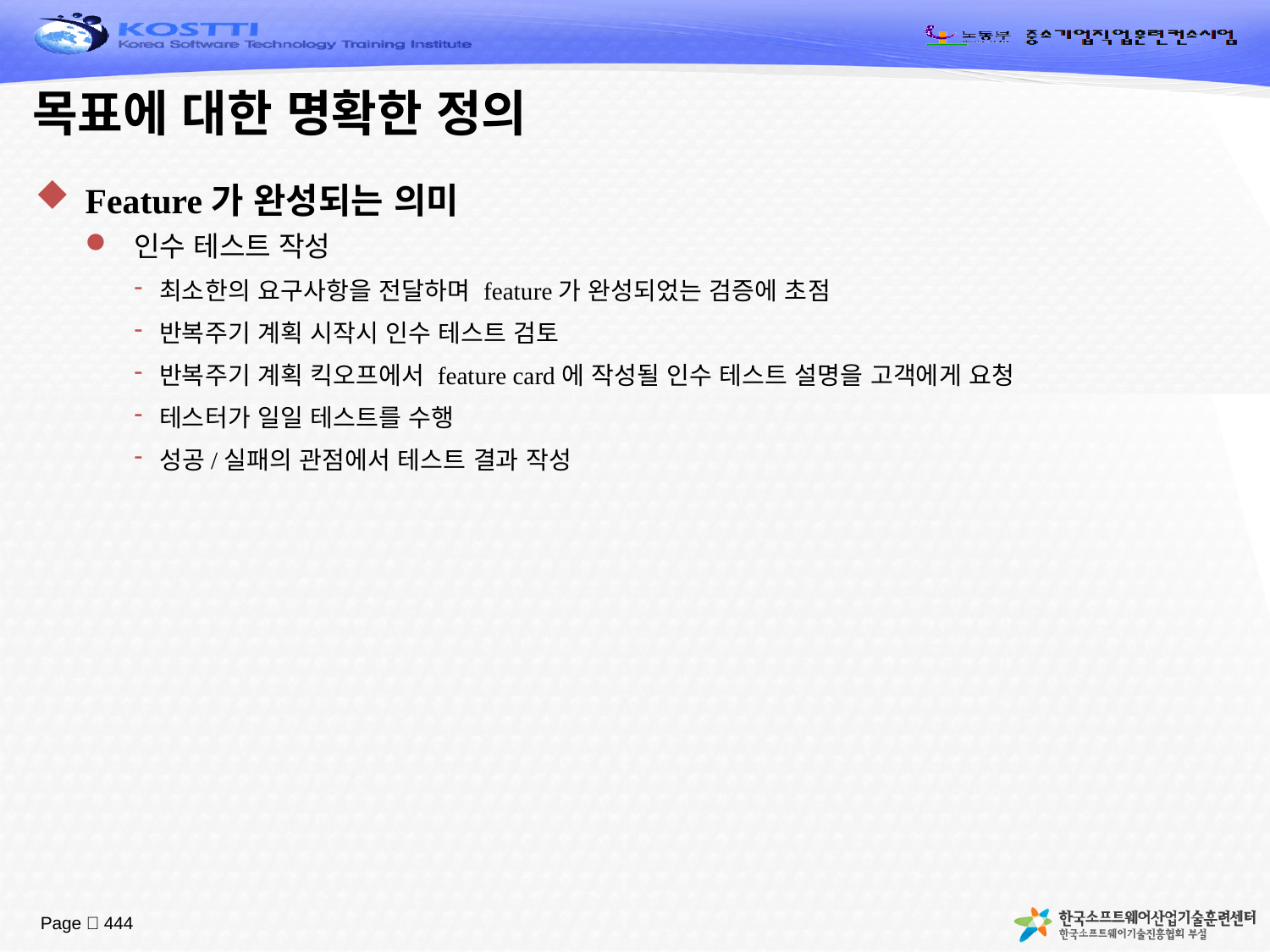

# 목표에 대한 명확한 정의
Feature가 완성되는 의미
인수 테스트 작성
최소한의 요구사항을 전달하며 feature가 완성되었는 검증에 초점
반복주기 계획 시작시 인수 테스트 검토
반복주기 계획 킥오프에서 feature card에 작성될 인수 테스트 설명을 고객에게 요청
테스터가 일일 테스트를 수행
성공/실패의 관점에서 테스트 결과 작성